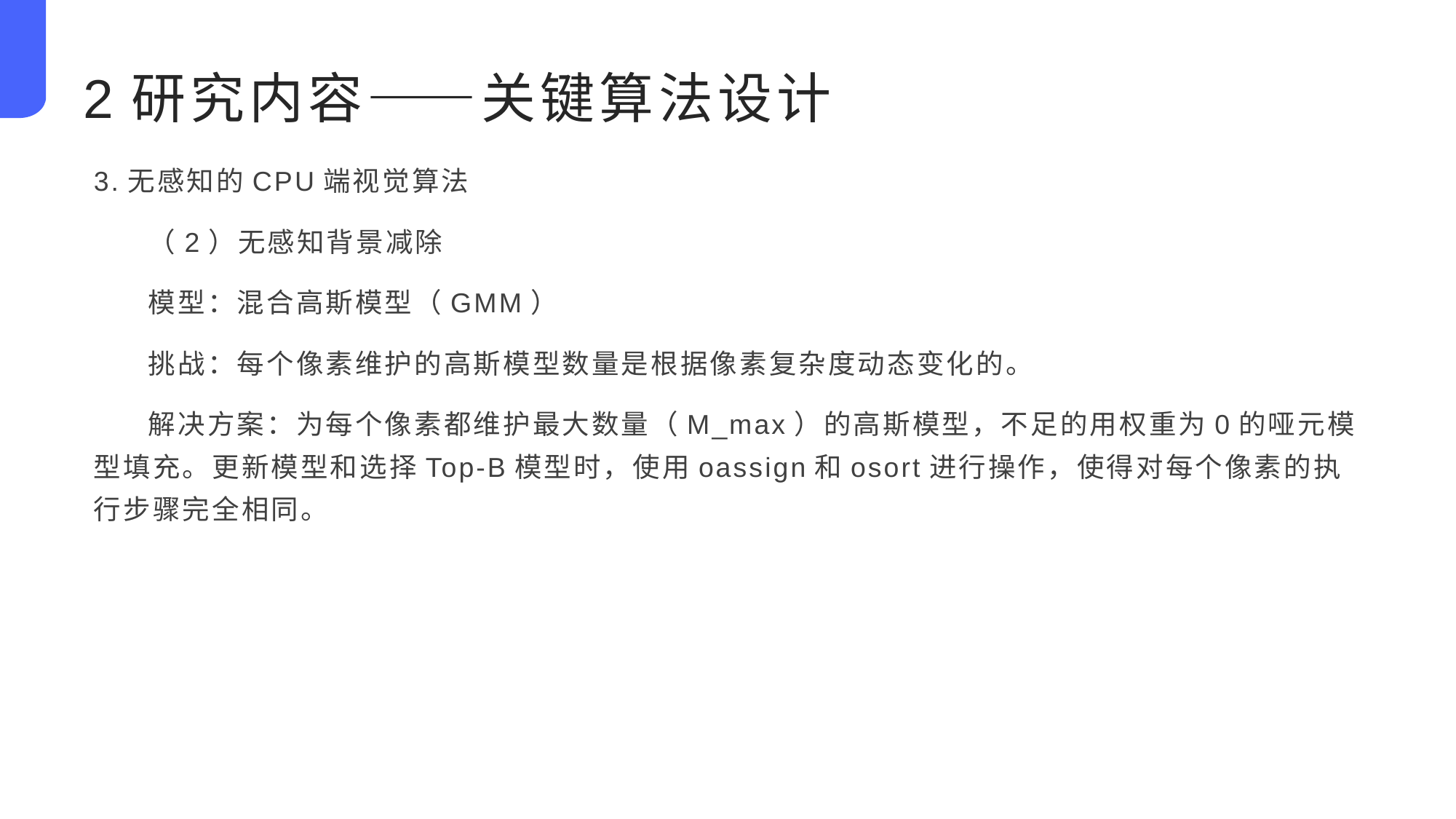

2研究内容——关键算法设计
3.无感知的CPU端视觉算法
（2）无感知背景减除
模型：混合高斯模型（GMM）
挑战：每个像素维护的高斯模型数量是根据像素复杂度动态变化的。
解决方案：为每个像素都维护最大数量（M_max）的高斯模型，不足的用权重为0的哑元模型填充。更新模型和选择Top-B模型时，使用oassign和osort进行操作，使得对每个像素的执行步骤完全相同。